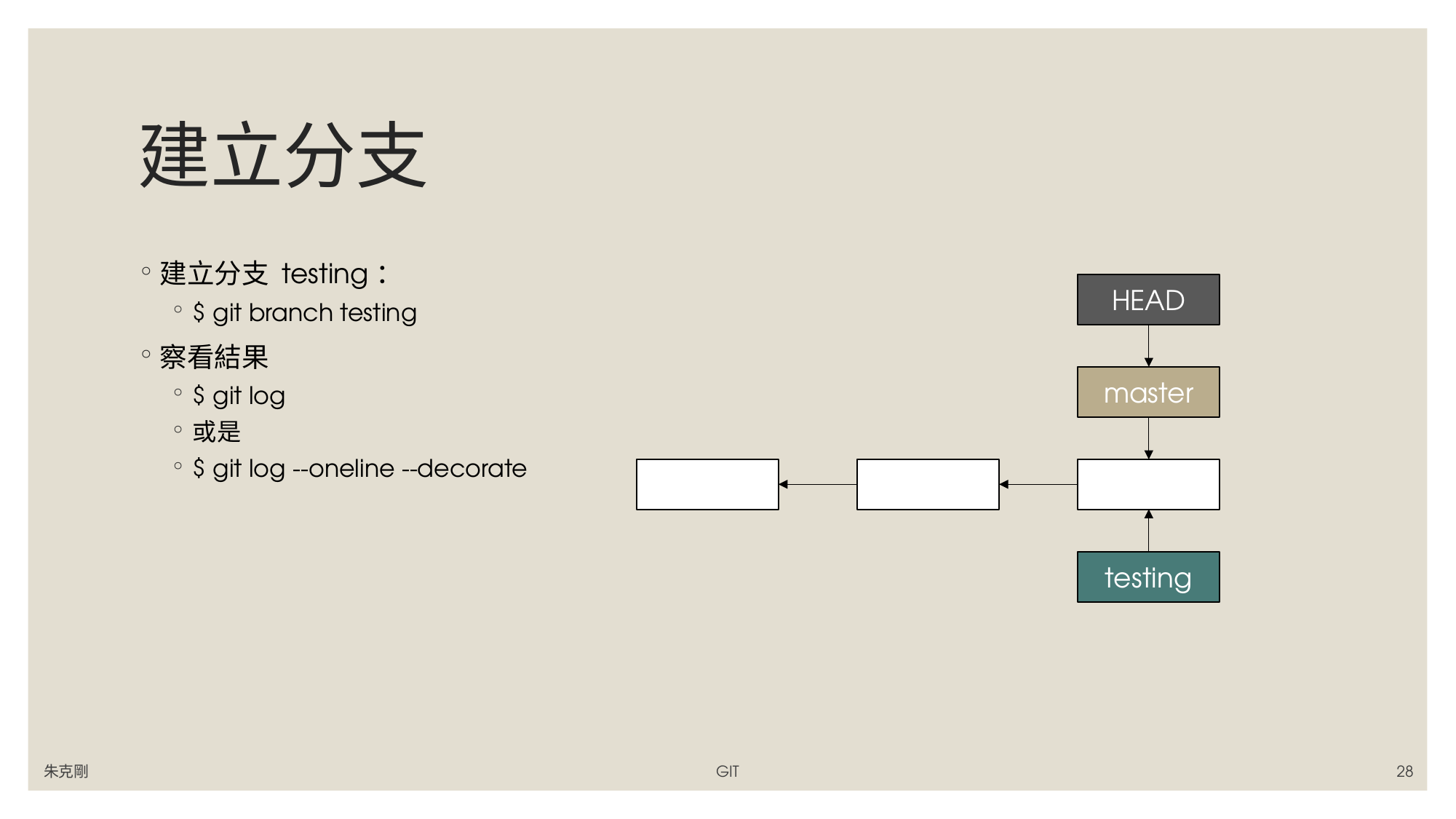

# 建立分支
建立分支 testing：
$ git branch testing
察看結果
$ git log
或是
$ git log --oneline --decorate
HEAD
master

testing
朱克剛
GIT
28